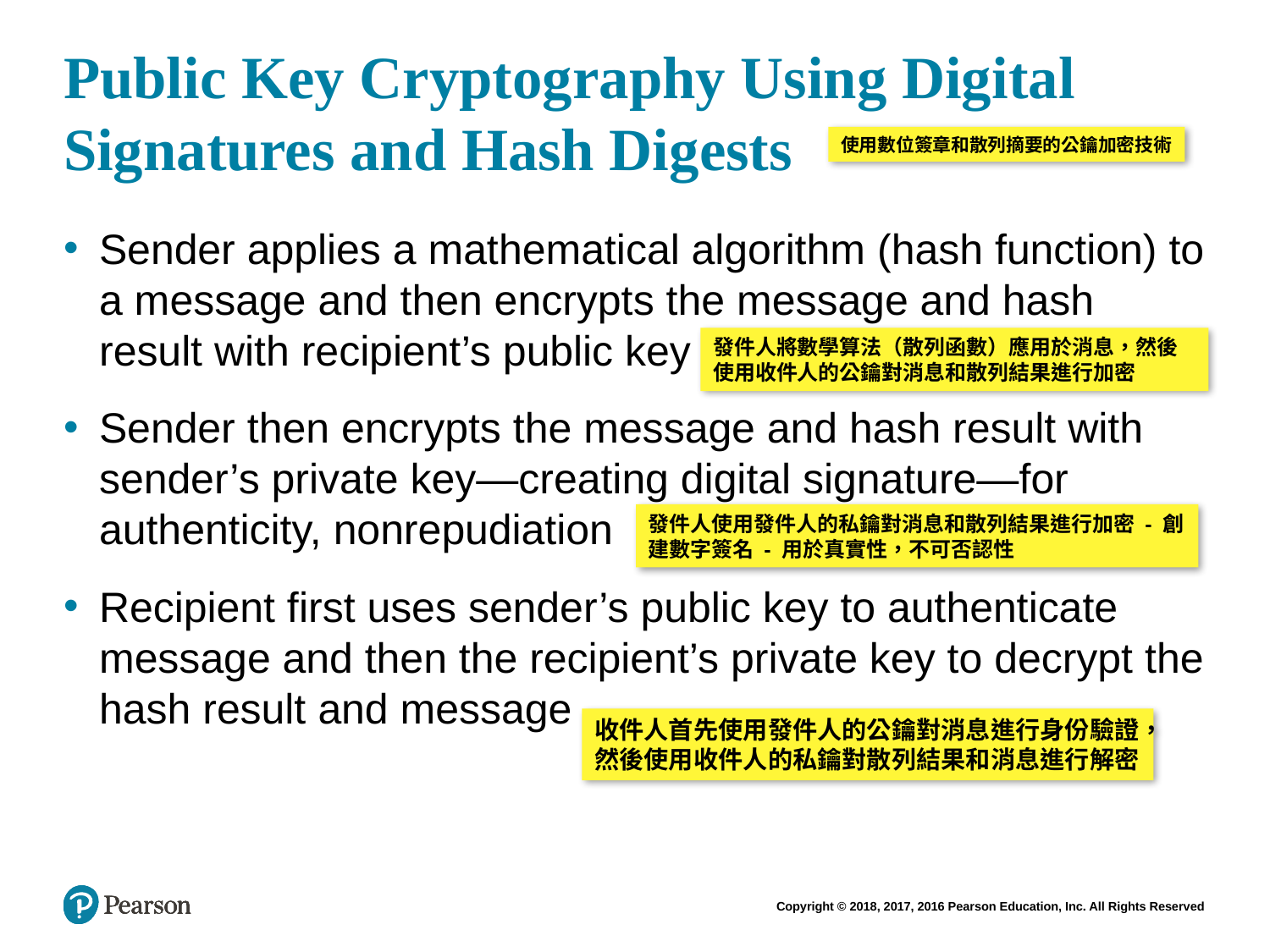

# Public Key Cryptography Using Digital Signatures and Hash Digests
使用數位簽章和散列摘要的公鑰加密技術
Sender applies a mathematical algorithm (hash function) to a message and then encrypts the message and hash result with recipient’s public key
Sender then encrypts the message and hash result with sender’s private key—creating digital signature—for authenticity, nonrepudiation
Recipient first uses sender’s public key to authenticate message and then the recipient’s private key to decrypt the hash result and message
發件人將數學算法（散列函數）應用於消息，然後使用收件人的公鑰對消息和散列結果進行加密
發件人使用發件人的私鑰對消息和散列結果進行加密 - 創建數字簽名 - 用於真實性，不可否認性
收件人首先使用發件人的公鑰對消息進行身份驗證，然後使用收件人的私鑰對散列結果和消息進行解密